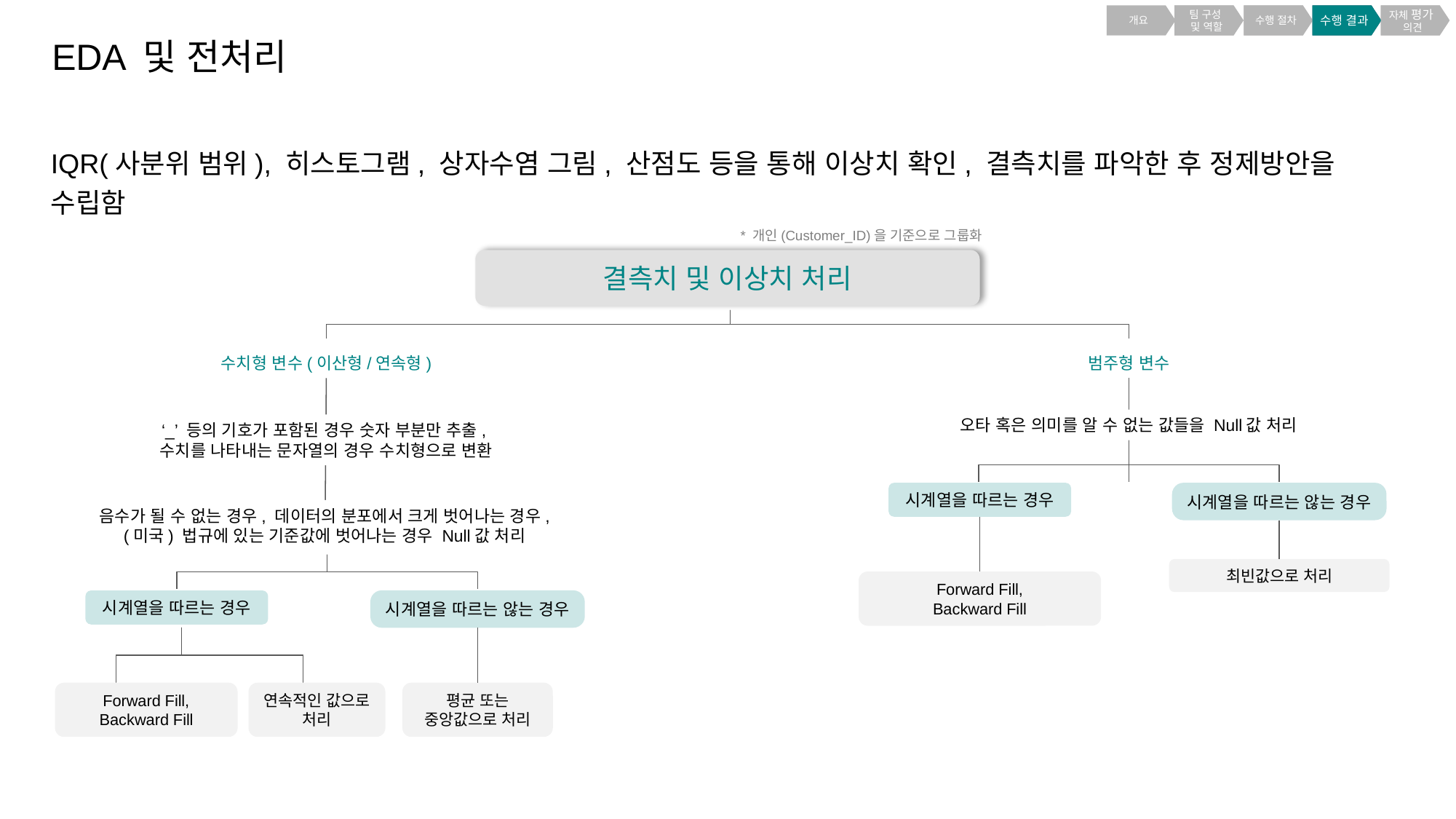

개요
WHY
Right
Customer
Right
Value
Right
Touchpoint
팀 구성
및 역할
수행 절차
수행 결과
자체 평가
의견
EDA 및 전처리
IQR(사분위 범위), 히스토그램, 상자수염 그림, 산점도 등을 통해 이상치 확인, 결측치를 파악한 후 정제방안을 수립함
* 개인(Customer_ID)을 기준으로 그룹화
결측치 및 이상치 처리

범주형 변수
수치형 변수(이산형/연속형)
오타 혹은 의미를 알 수 없는 값들을 Null값 처리
‘_’ 등의 기호가 포함된 경우 숫자 부분만 추출,
수치를 나타내는 문자열의 경우 수치형으로 변환

시계열을 따르는 경우
시계열을 따르는 않는 경우
음수가 될 수 없는 경우, 데이터의 분포에서 크게 벗어나는 경우, (미국) 법규에 있는 기준값에 벗어나는 경우 Null값 처리

최빈값으로 처리

Forward Fill,
Backward Fill
시계열을 따르는 않는 경우
시계열을 따르는 경우
Forward Fill,
Backward Fill
연속적인 값으로
처리
평균 또는 중앙값으로 처리